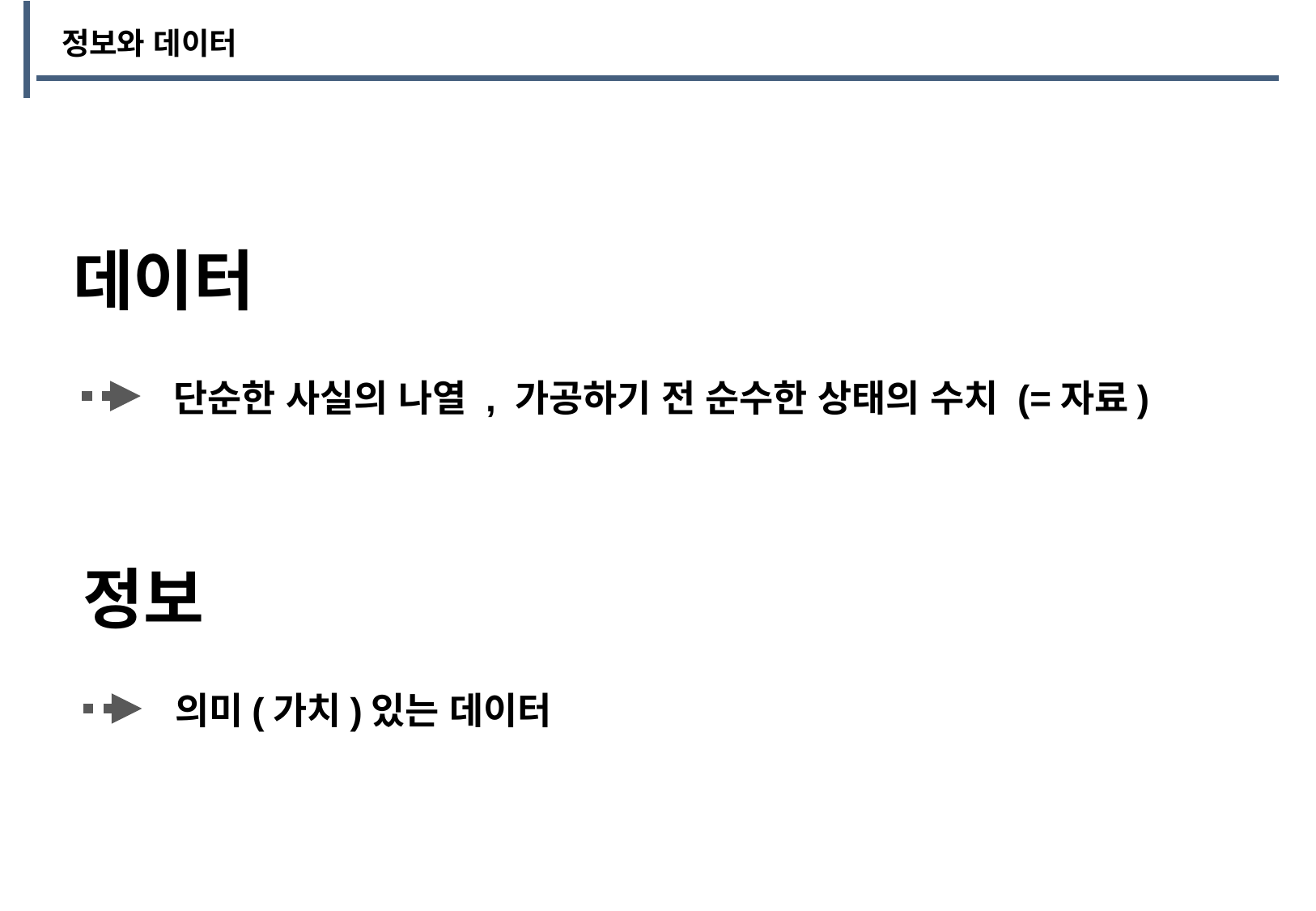

정보와 데이터

데이터
단순한 사실의 나열 , 가공하기 전 순수한 상태의 수치 (=자료)
정보
의미(가치)있는 데이터